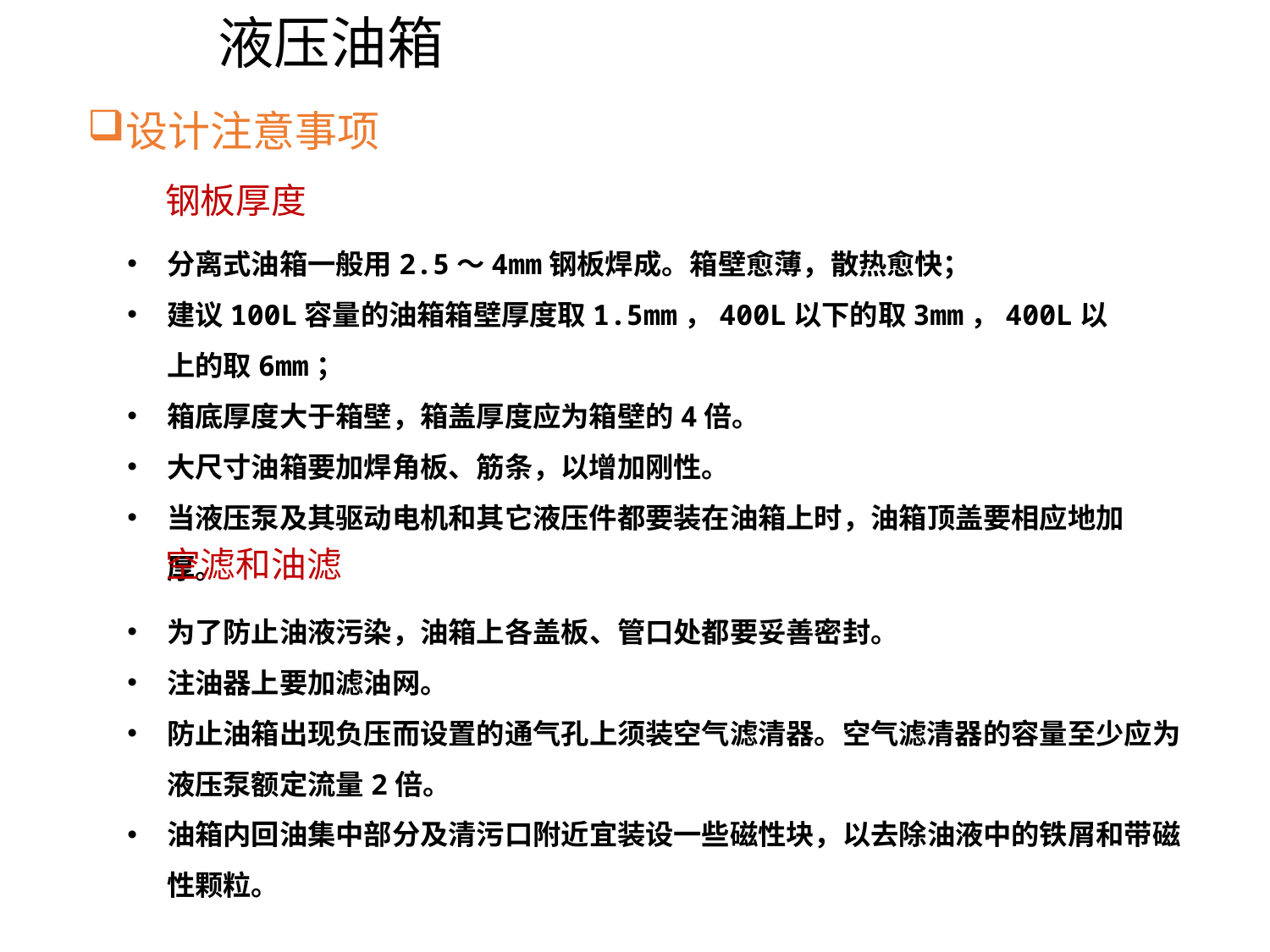

# 液压油箱
设计注意事项
钢板厚度
分离式油箱一般用2.5～4mm钢板焊成。箱壁愈薄，散热愈快；
建议100L容量的油箱箱壁厚度取1.5mm，400L以下的取3mm，400L以上的取6mm；
箱底厚度大于箱壁，箱盖厚度应为箱壁的4倍。
大尺寸油箱要加焊角板、筋条，以增加刚性。
当液压泵及其驱动电机和其它液压件都要装在油箱上时，油箱顶盖要相应地加厚。
空滤和油滤
为了防止油液污染，油箱上各盖板、管口处都要妥善密封。
注油器上要加滤油网。
防止油箱出现负压而设置的通气孔上须装空气滤清器。空气滤清器的容量至少应为液压泵额定流量2倍。
油箱内回油集中部分及清污口附近宜装设一些磁性块，以去除油液中的铁屑和带磁性颗粒。